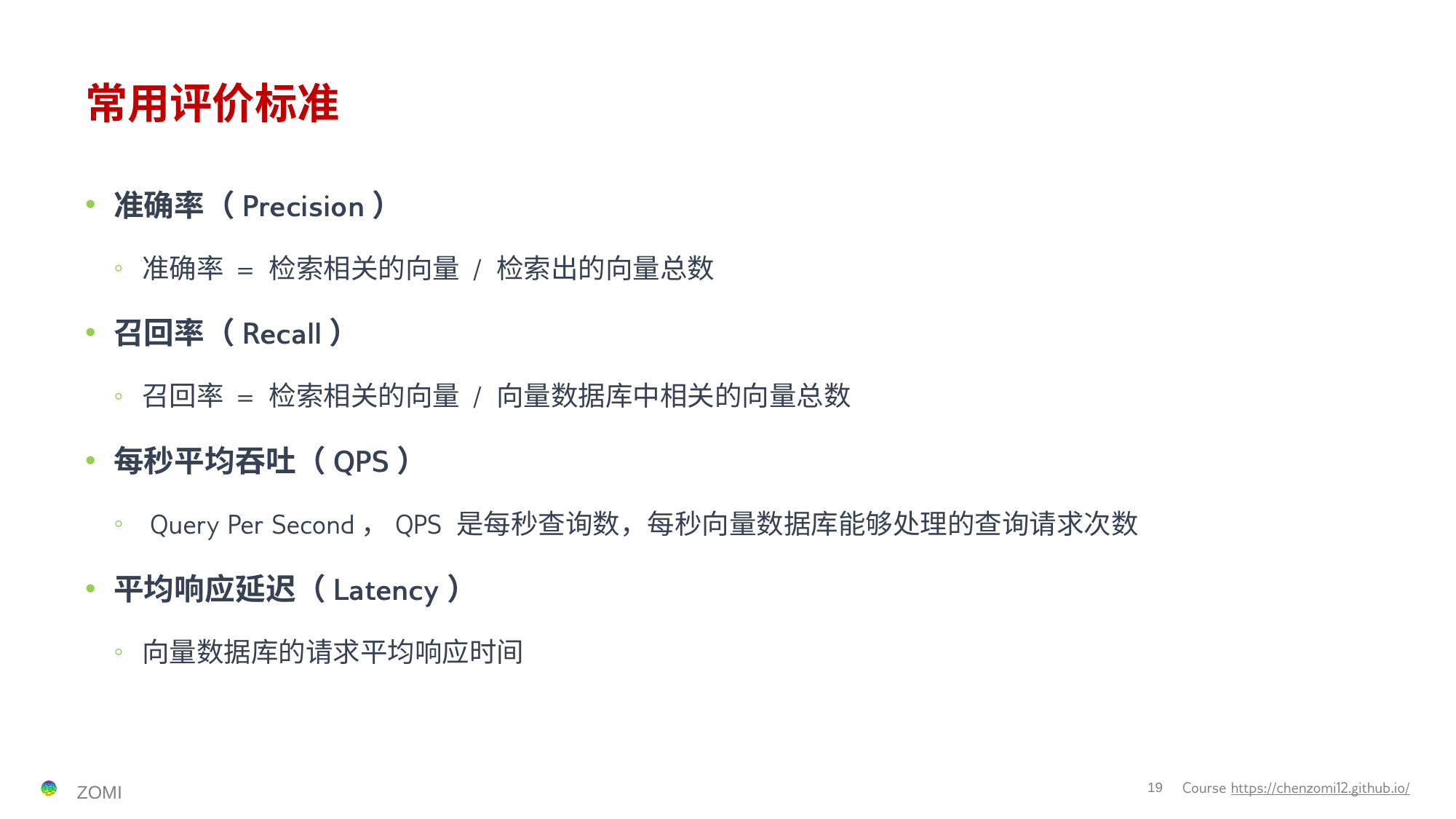

# 常用评价标准
准确率（Precision）
准确率 = 检索相关的向量 / 检索出的向量总数
召回率（Recall）
召回率 = 检索相关的向量 / 向量数据库中相关的向量总数
每秒平均吞吐（QPS）
 Query Per Second，QPS 是每秒查询数，每秒向量数据库能够处理的查询请求次数
平均响应延迟（Latency）
向量数据库的请求平均响应时间